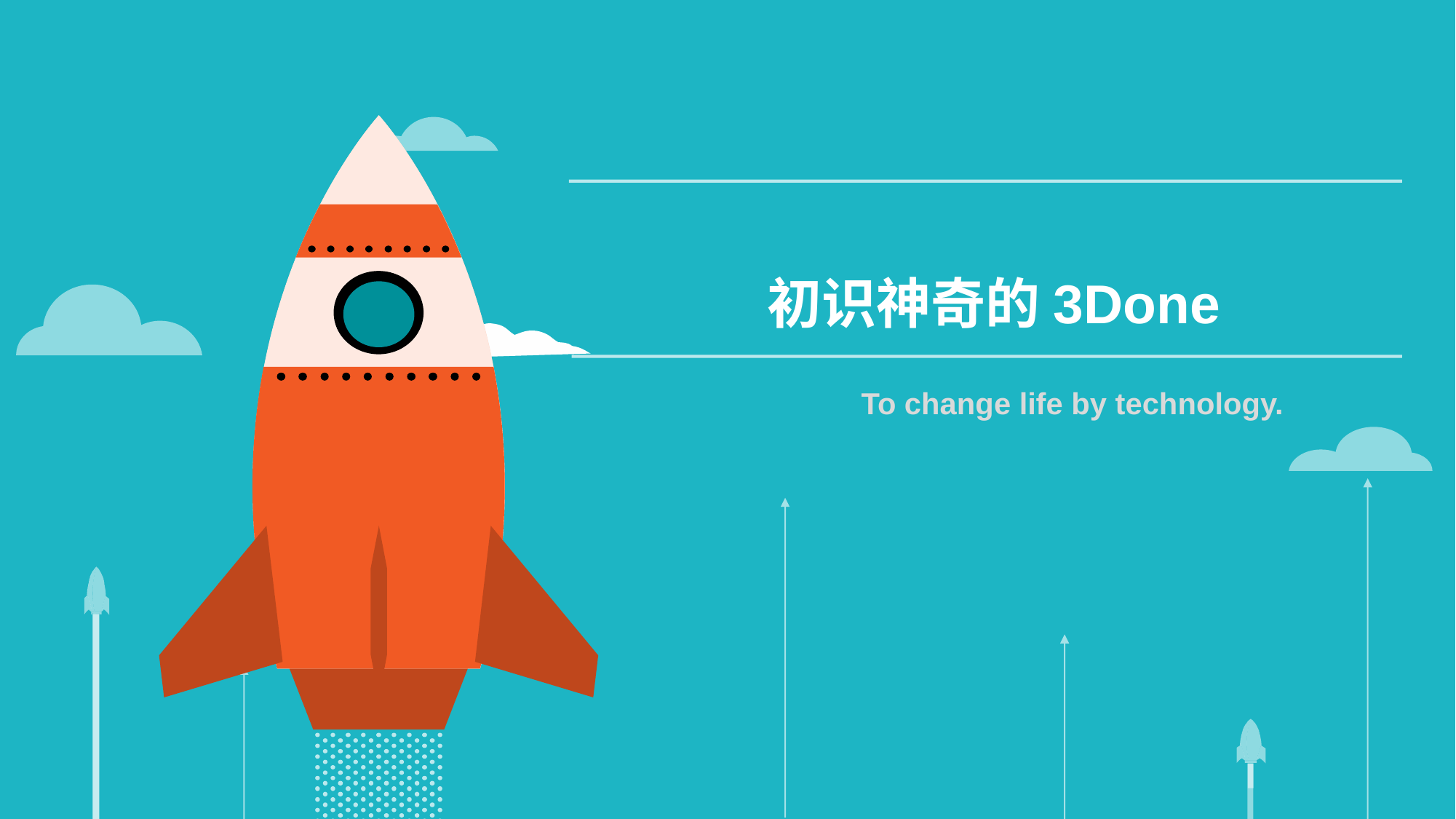

# 初识神奇的3Done
 To change life by technology.